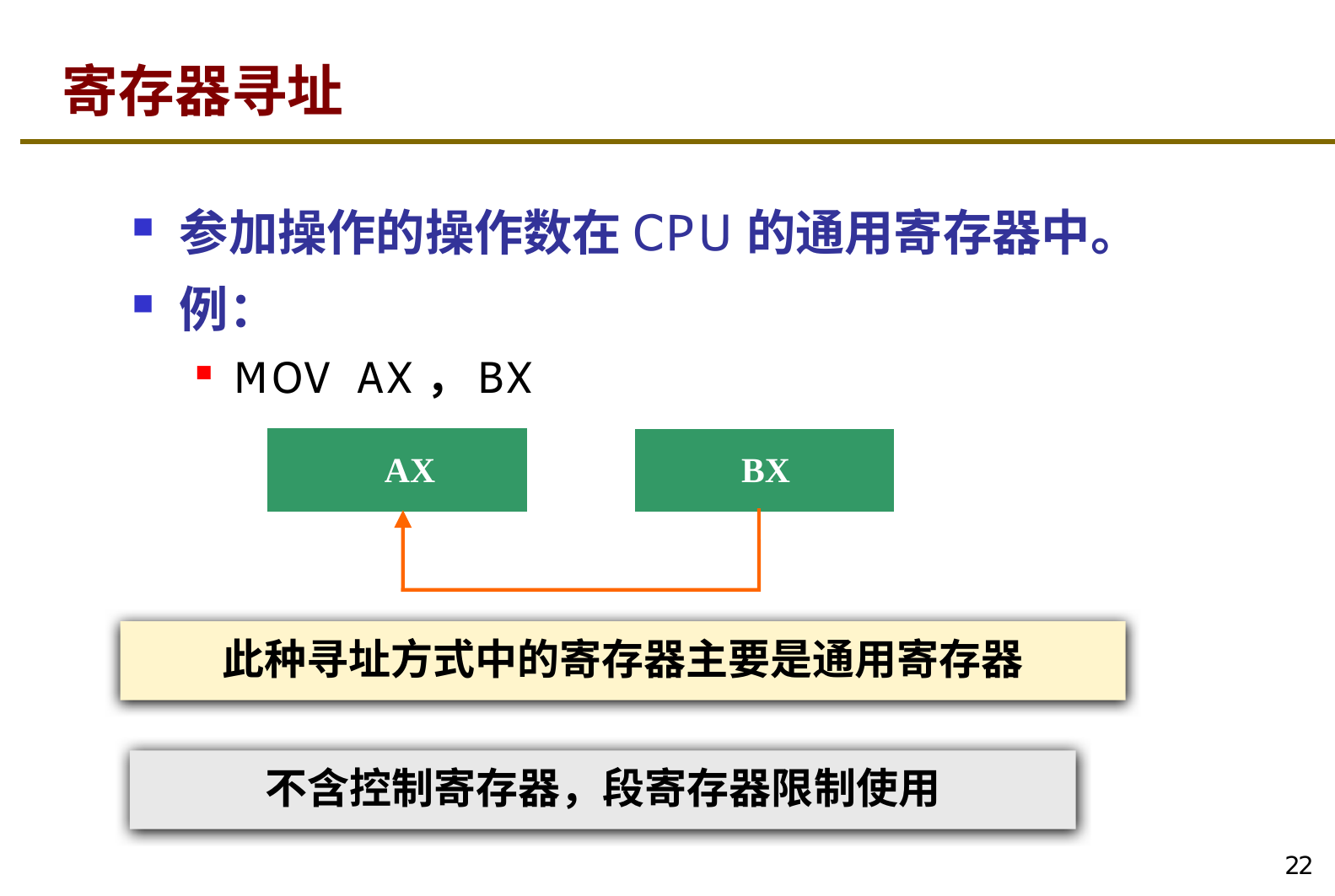

# 寄存器寻址
参加操作的操作数在CPU的通用寄存器中。
例：
MOV  AX，BX

   AX
   BX

此种寻址方式中的寄存器主要是通用寄存器
不含控制寄存器，段寄存器限制使用
22